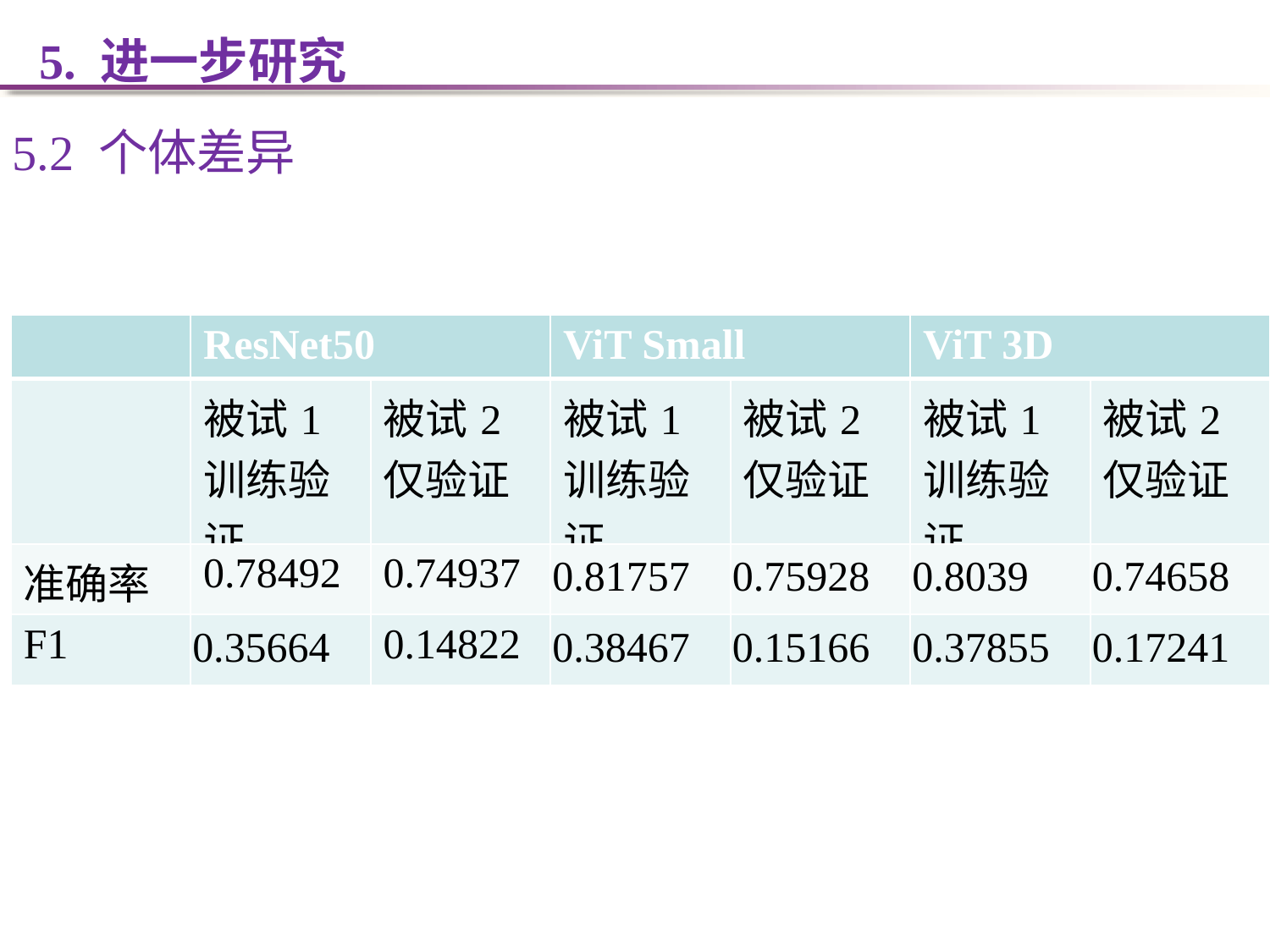

5. 进一步研究
5.2 个体差异
|  | ResNet50 |  | ViT Small |  | ViT 3D |  |
| --- | --- | --- | --- | --- | --- | --- |
|  | 被试1训练验证 | 被试2仅验证 | 被试1训练验证 | 被试2仅验证 | 被试1训练验证 | 被试2仅验证 |
| 准确率 | 0.78492 | 0.74937 | 0.81757 | 0.75928 | 0.8039 | 0.74658 |
| F1 | 0.35664 | 0.14822 | 0.38467 | 0.15166 | 0.37855 | 0.17241 |
25